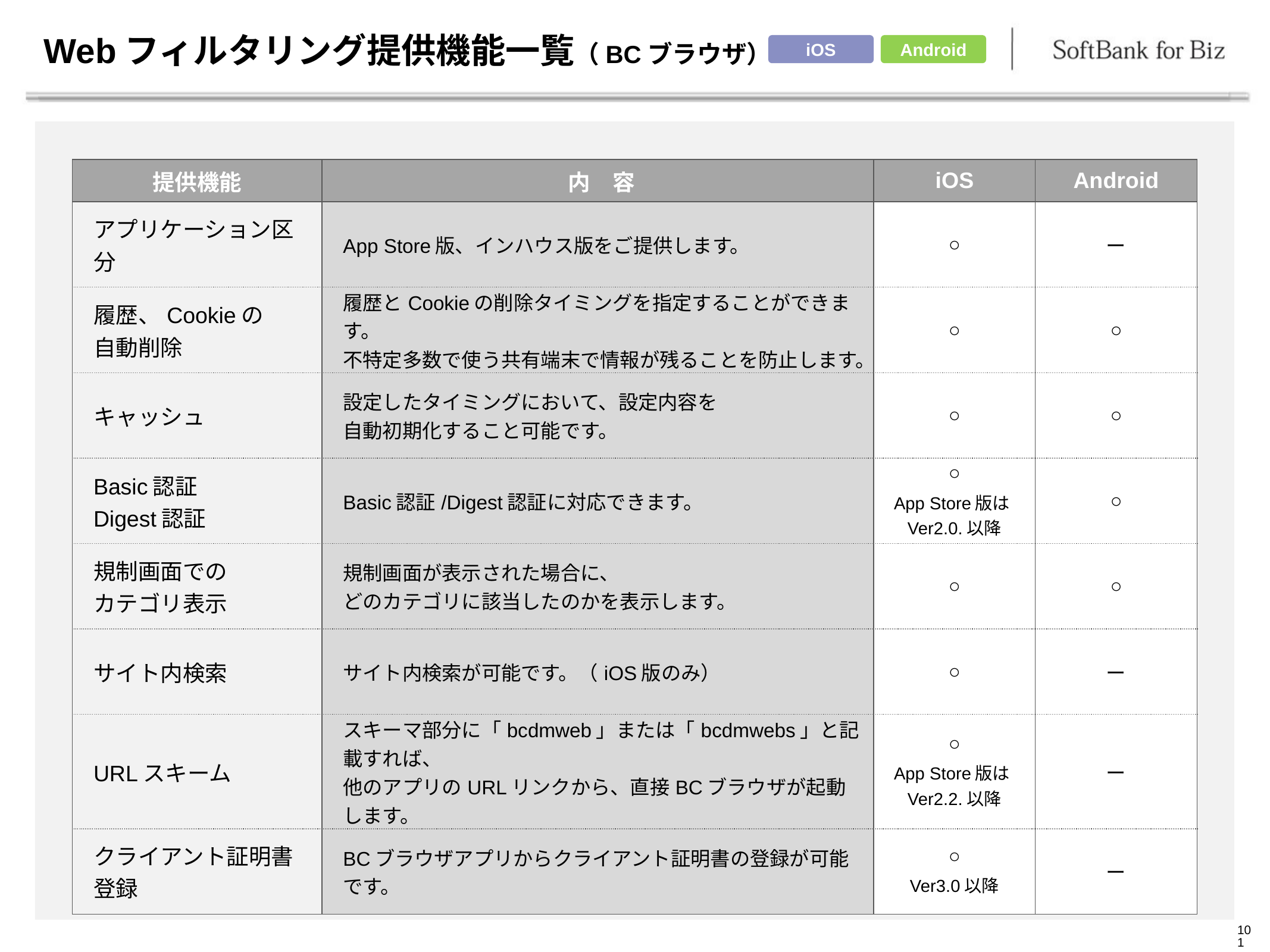

# Webフィルタリング提供機能一覧（BCブラウザ）
iOS
Android
| 提供機能 | 内　容 | iOS | Android |
| --- | --- | --- | --- |
| アプリケーション区分 | App Store版、インハウス版をご提供します。 | ○ | ー |
| 履歴、Cookieの 自動削除 | 履歴とCookieの削除タイミングを指定することができます。 不特定多数で使う共有端末で情報が残ることを防止します。 | ○ | ○ |
| キャッシュ | 設定したタイミングにおいて、設定内容を 自動初期化すること可能です。 | ○ | ○ |
| Basic認証 Digest認証 | Basic認証/Digest認証に対応できます。 | ○ App Store版はVer2.0.以降 | ○ |
| 規制画面での カテゴリ表示 | 規制画面が表示された場合に、 どのカテゴリに該当したのかを表示します。 | ○ | ○ |
| サイト内検索 | サイト内検索が可能です。（iOS版のみ） | ○ | ー |
| URLスキーム | スキーマ部分に「bcdmweb」または「bcdmwebs」と記載すれば、 他のアプリのURLリンクから、直接BCブラウザが起動します。 | ○ App Store版はVer2.2.以降 | ー |
| クライアント証明書登録 | BCブラウザアプリからクライアント証明書の登録が可能です。 | ○ Ver3.0以降 | ー |
101